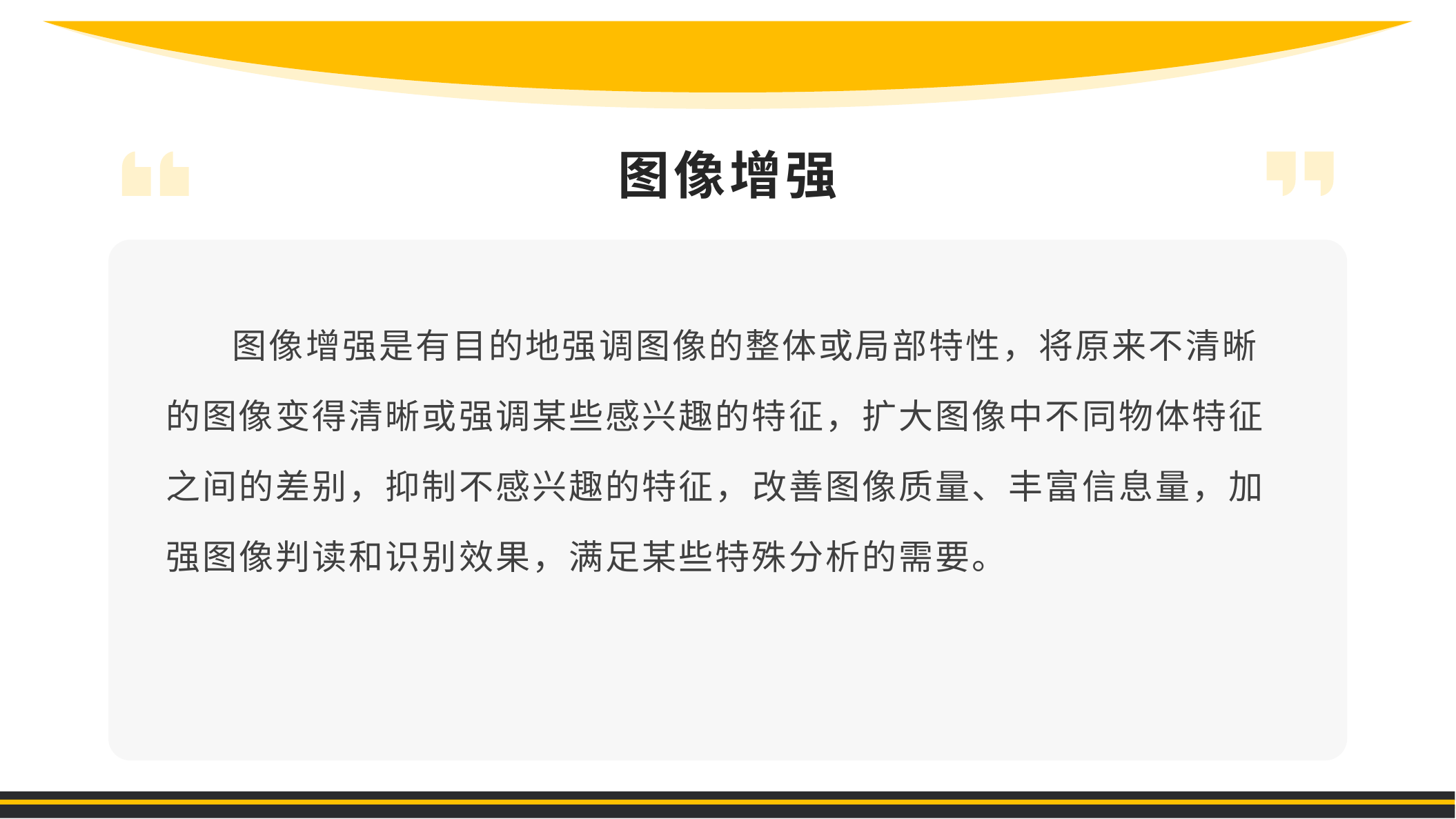

图像增强

      图像增强是有目的地强调图像的整体或局部特性，将原来不清晰的图像变得清晰或强调某些感兴趣的特征，扩大图像中不同物体特征之间的差别，抑制不感兴趣的特征，改善图像质量、丰富信息量，加强图像判读和识别效果，满足某些特殊分析的需要。